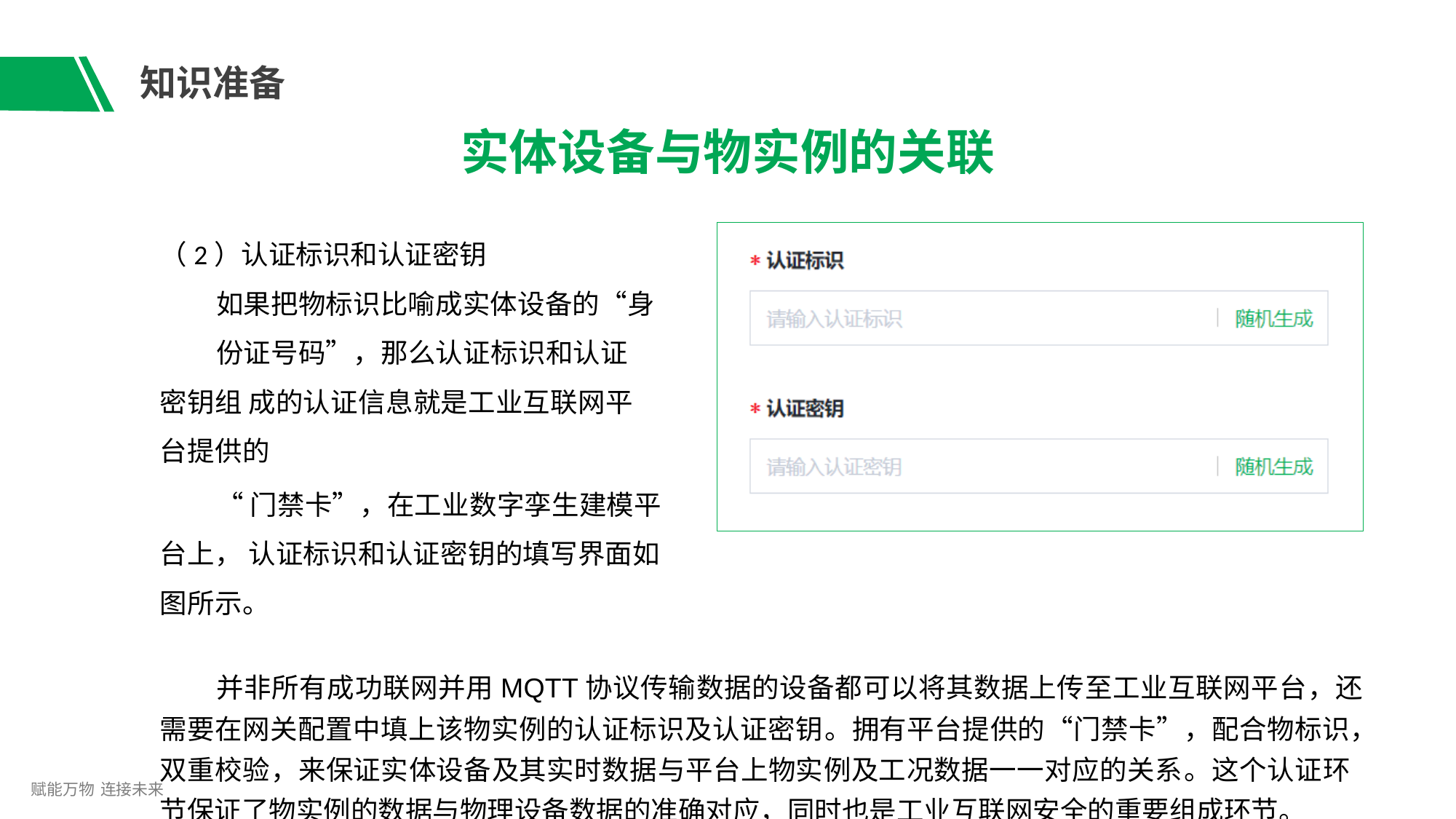

# 知识准备
实体设备与物实例的关联

（2）认证标识和认证密钥
如果把物标识比喻成实体设备的“身
份证号码”，那么认证标识和认证密钥组 成的认证信息就是工业互联网平台提供的
“门禁卡”，在工业数字孪生建模平台上， 认证标识和认证密钥的填写界面如图所示。

并非所有成功联网并用MQTT协议传输数据的设备都可以将其数据上传至工业互联网平台，还 需要在网关配置中填上该物实例的认证标识及认证密钥。拥有平台提供的“门禁卡”，配合物标识， 双重校验，来保证实体设备及其实时数据与平台上物实例及工况数据一一对应的关系。这个认证环 节保证了物实例的数据与物理设备数据的准确对应，同时也是工业互联网安全的重要组成环节。
赋能万物 连接未来